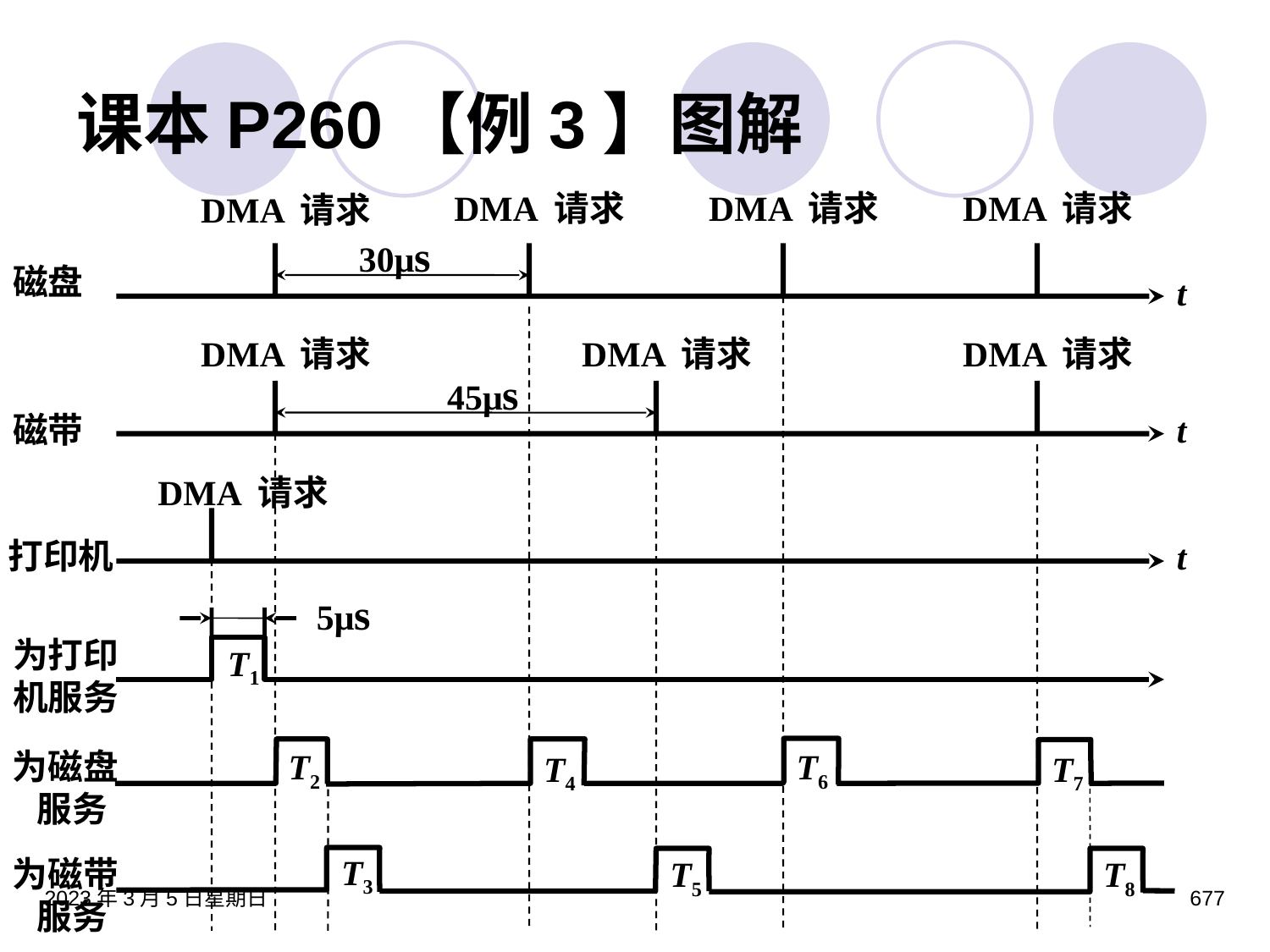

# 课本P260【例3】图解
DMA 请求
DMA 请求
DMA 请求
DMA 请求
30μs

磁盘
t

DMA 请求
DMA 请求
DMA 请求
45μs

磁带
t

DMA 请求

打印机
t

5μs

T1

为打印
机服务
为磁盘
  服务
T2

T6

 T4

 T7

T3

为磁带
  服务
T5

T8

2023年3月5日星期日
677